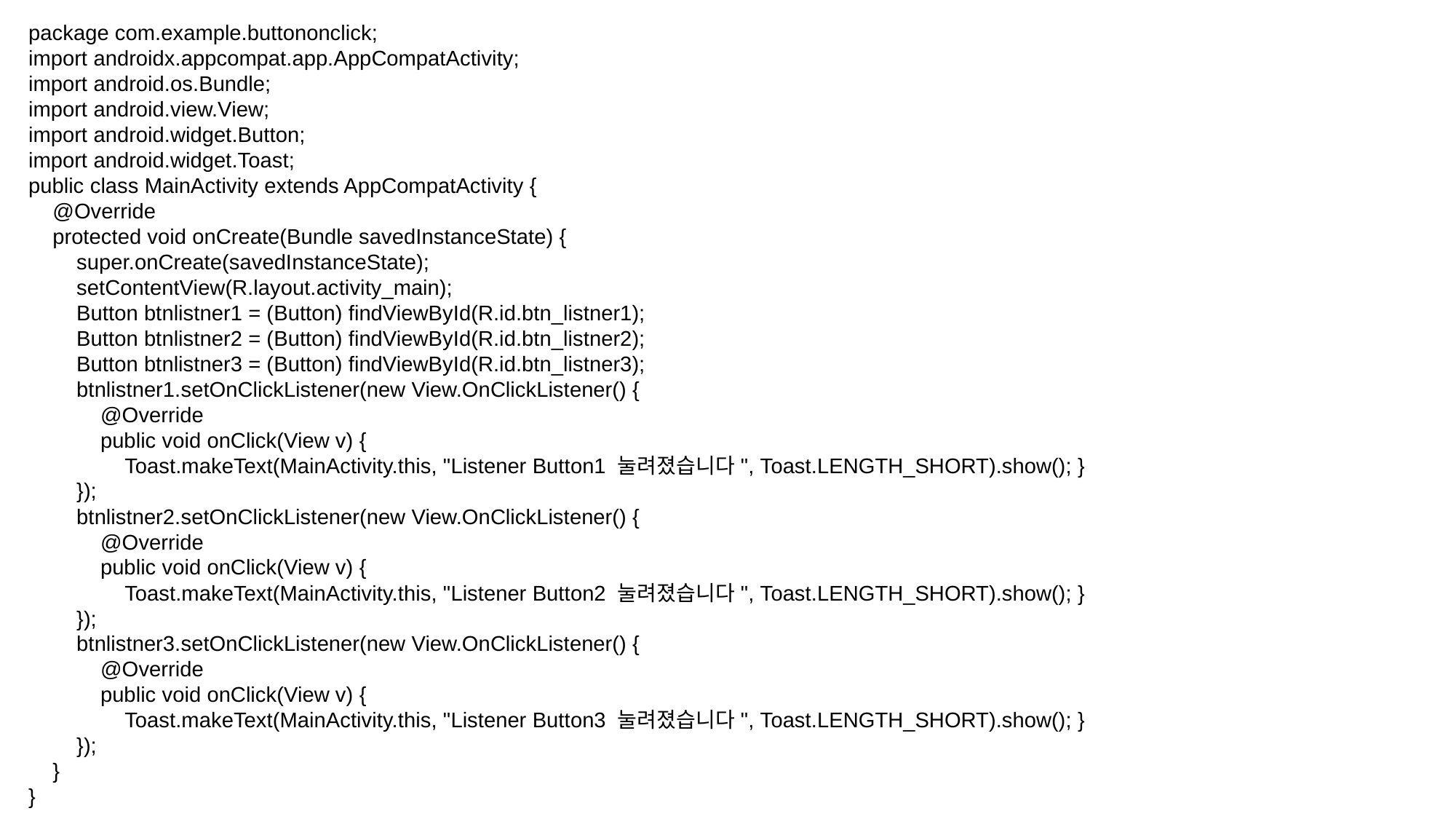

package com.example.buttononclick;
import androidx.appcompat.app.AppCompatActivity;
import android.os.Bundle;
import android.view.View;
import android.widget.Button;
import android.widget.Toast;
public class MainActivity extends AppCompatActivity {
    @Override
    protected void onCreate(Bundle savedInstanceState) {
        super.onCreate(savedInstanceState);
        setContentView(R.layout.activity_main);
        Button btnlistner1 = (Button) findViewById(R.id.btn_listner1);
        Button btnlistner2 = (Button) findViewById(R.id.btn_listner2);
        Button btnlistner3 = (Button) findViewById(R.id.btn_listner3);
        btnlistner1.setOnClickListener(new View.OnClickListener() {
            @Override
            public void onClick(View v) {
                Toast.makeText(MainActivity.this, "Listener Button1 눌려졌습니다", Toast.LENGTH_SHORT).show(); }
        });
        btnlistner2.setOnClickListener(new View.OnClickListener() {
            @Override
            public void onClick(View v) {
                Toast.makeText(MainActivity.this, "Listener Button2 눌려졌습니다", Toast.LENGTH_SHORT).show(); }
        });
        btnlistner3.setOnClickListener(new View.OnClickListener() {
            @Override
            public void onClick(View v) {
                Toast.makeText(MainActivity.this, "Listener Button3 눌려졌습니다", Toast.LENGTH_SHORT).show(); }
        });
    }
}